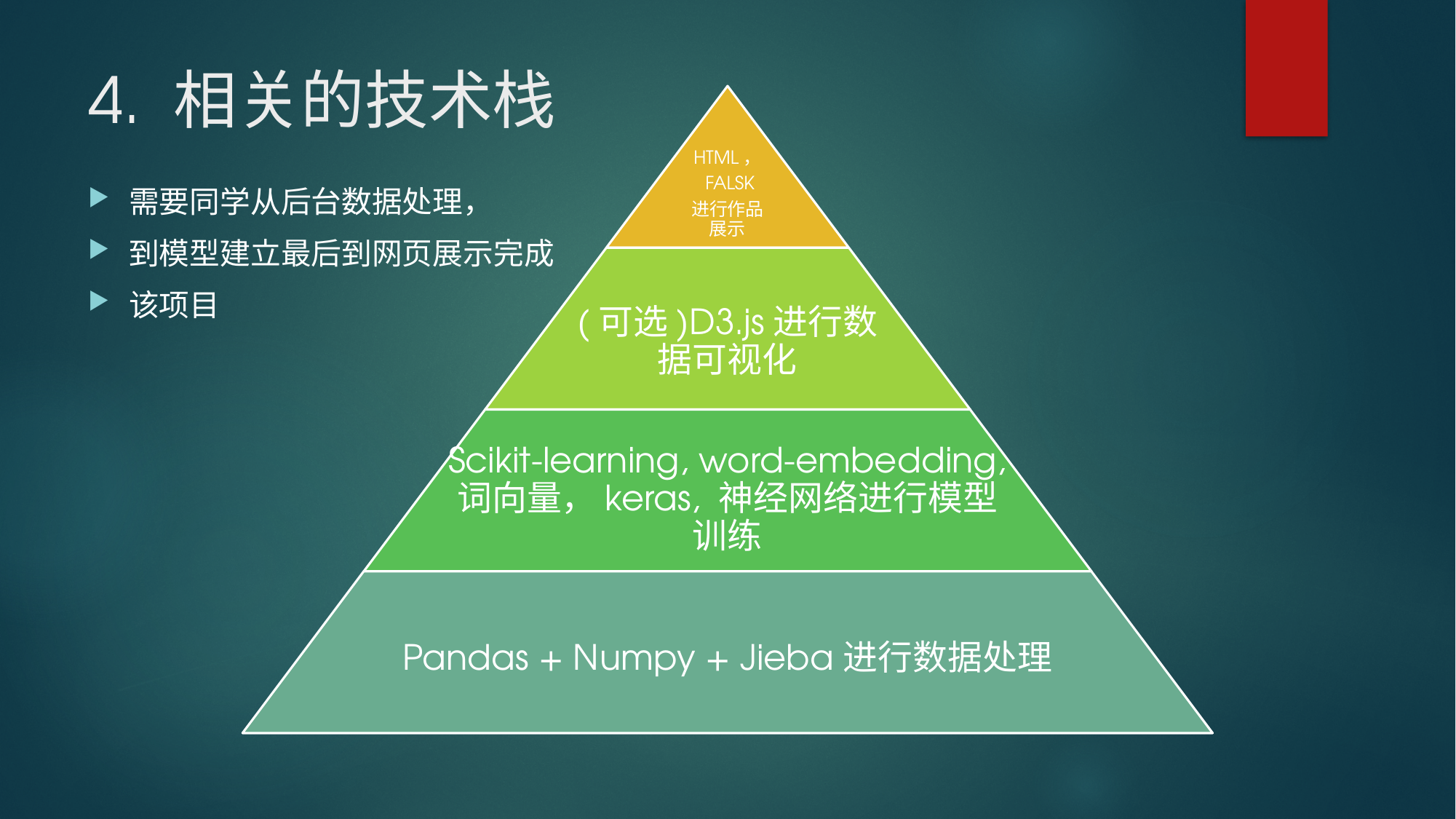

# 4. 相关的技术栈
HTML，
 FALSK
进行作品展示
(可选)D3.js进行数据可视化
Scikit-learning, word-embedding, 词向量，keras, 神经网络进行模型训练
Pandas + Numpy + Jieba进行数据处理
需要同学从后台数据处理，
到模型建立最后到网页展示完成
该项目